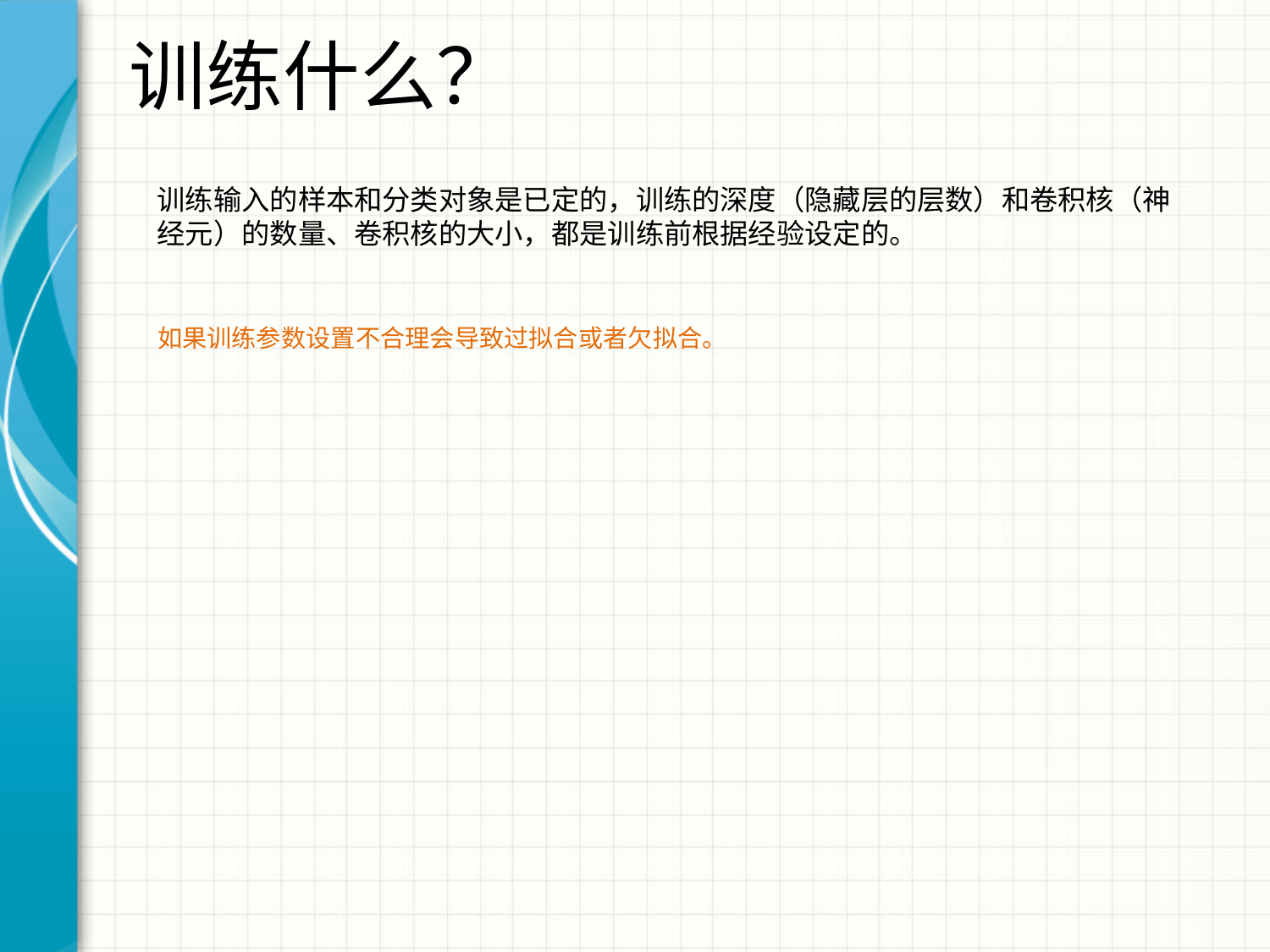

# 训练什么？
训练输入的样本和分类对象是已定的，训练的深度（隐藏层的层数）和卷积核（神经元）的数量、卷积核的大小，都是训练前根据经验设定的。
如果训练参数设置不合理会导致过拟合或者欠拟合。